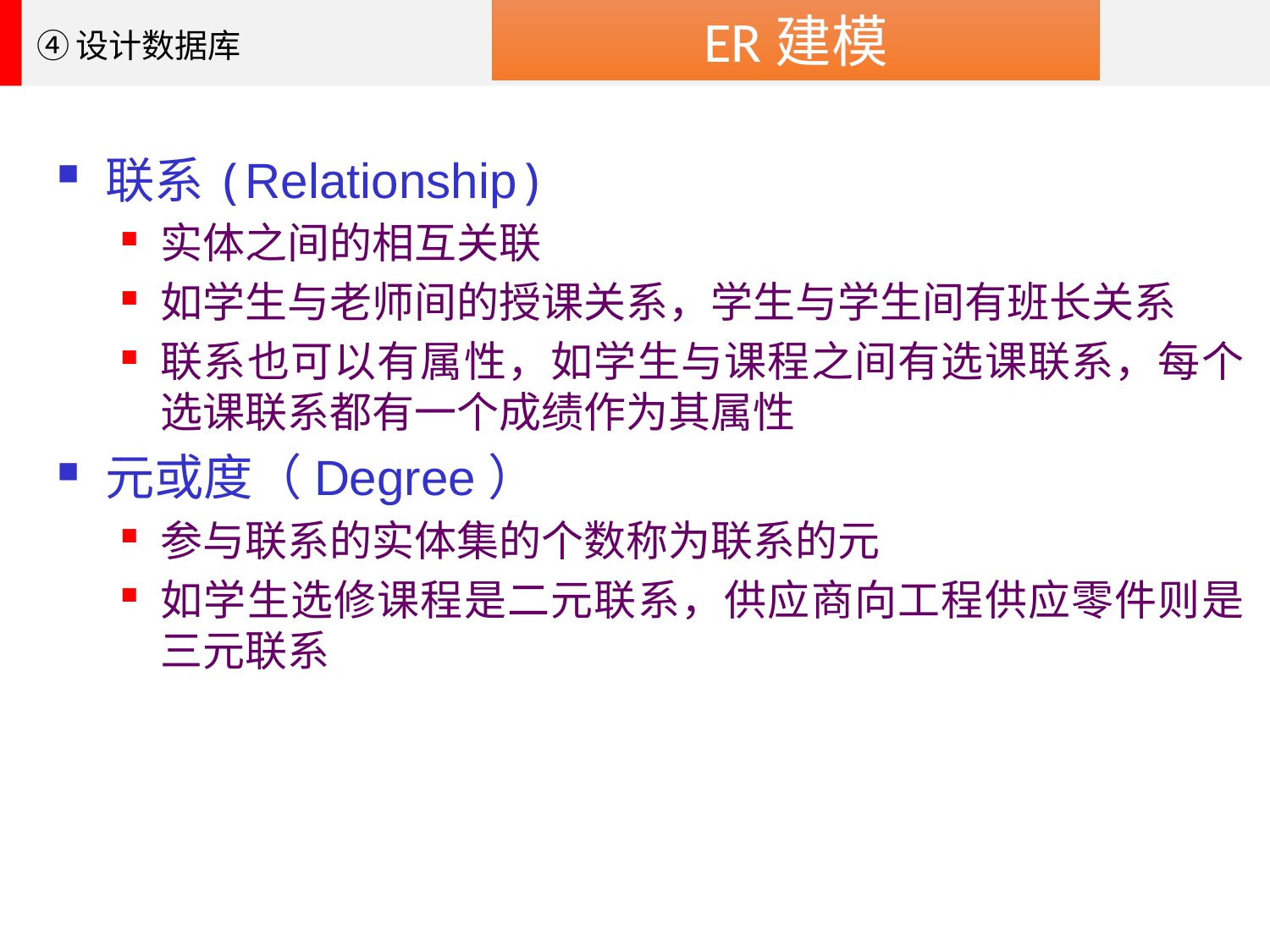

ER建模
④设计数据库
联系(Relationship)
实体之间的相互关联
如学生与老师间的授课关系，学生与学生间有班长关系
联系也可以有属性，如学生与课程之间有选课联系，每个选课联系都有一个成绩作为其属性
元或度（Degree）
参与联系的实体集的个数称为联系的元
如学生选修课程是二元联系，供应商向工程供应零件则是三元联系